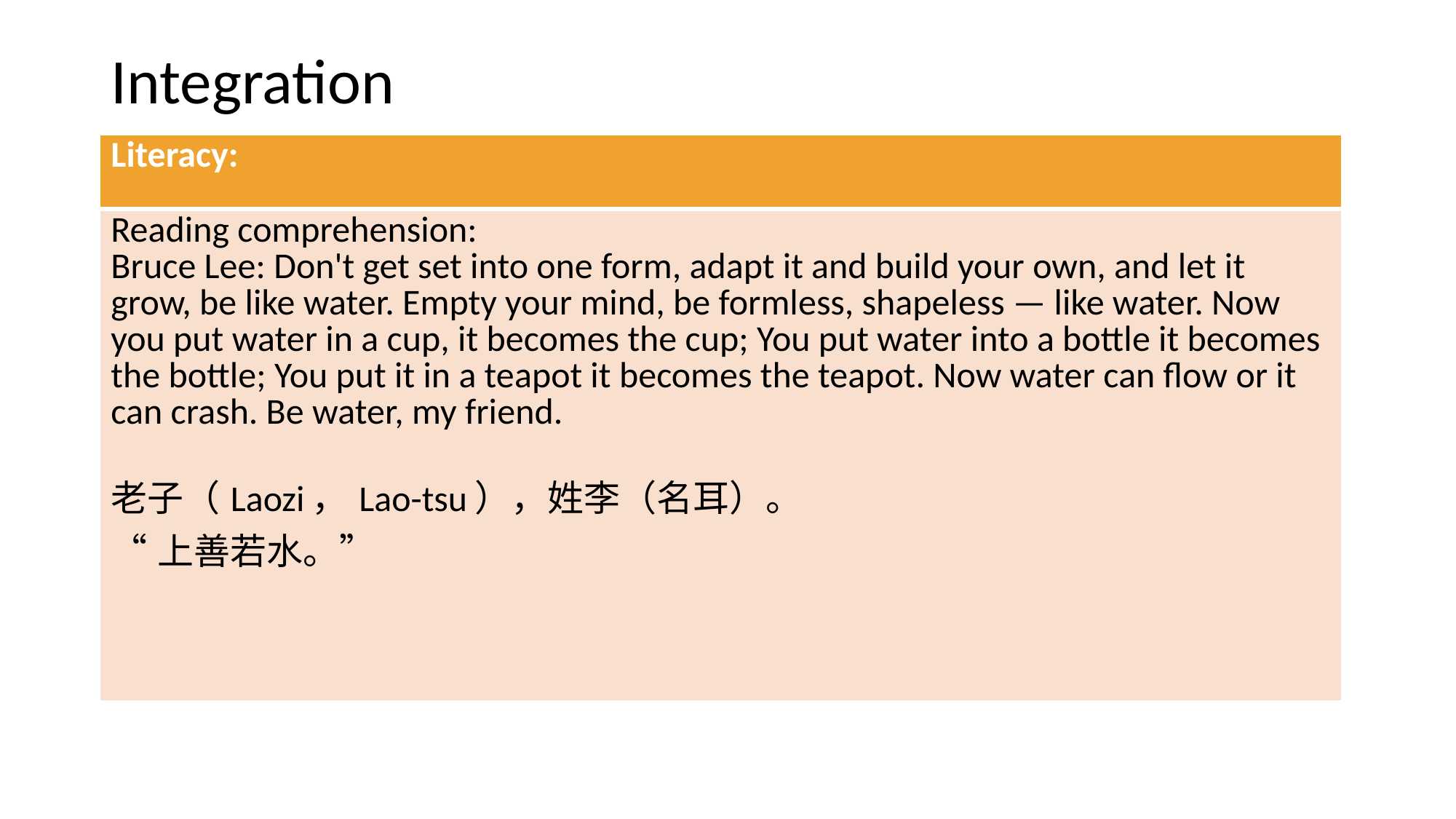

# Integration
| Literacy: |
| --- |
| Reading comprehension: Bruce Lee: Don't get set into one form, adapt it and build your own, and let it grow, be like water. Empty your mind, be formless, shapeless — like water. Now you put water in a cup, it becomes the cup; You put water into a bottle it becomes the bottle; You put it in a teapot it becomes the teapot. Now water can flow or it can crash. Be water, my friend. 老子（Laozi，Lao-tsu），姓李（名耳）。 “上善若水。” |